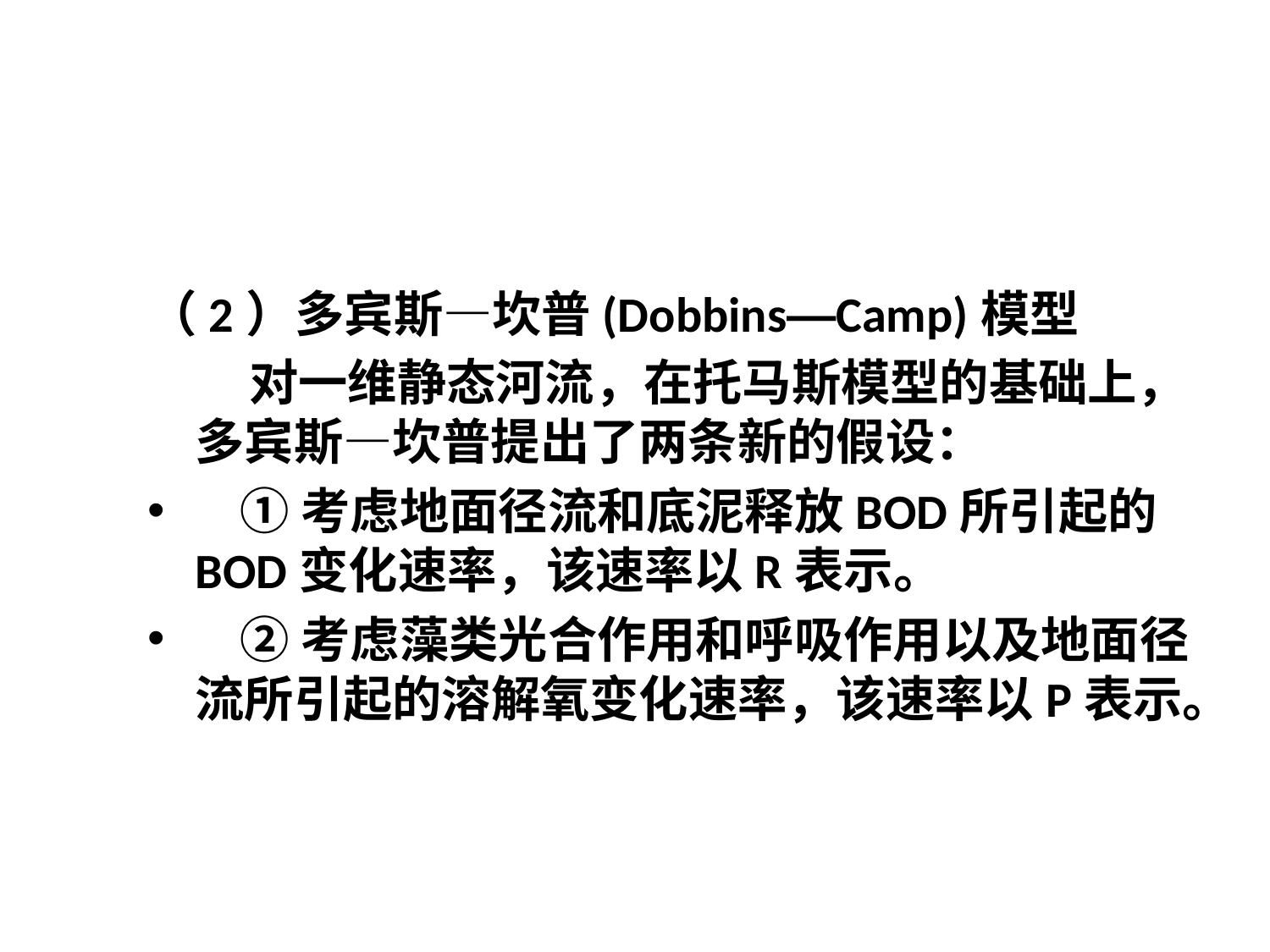

#
（2）多宾斯—坎普(Dobbins—Camp)模型
        对一维静态河流，在托马斯模型的基础上，多宾斯—坎普提出了两条新的假设：
    ①考虑地面径流和底泥释放BOD所引起的BOD变化速率，该速率以R表示。
    ②考虑藻类光合作用和呼吸作用以及地面径流所引起的溶解氧变化速率，该速率以P表示。